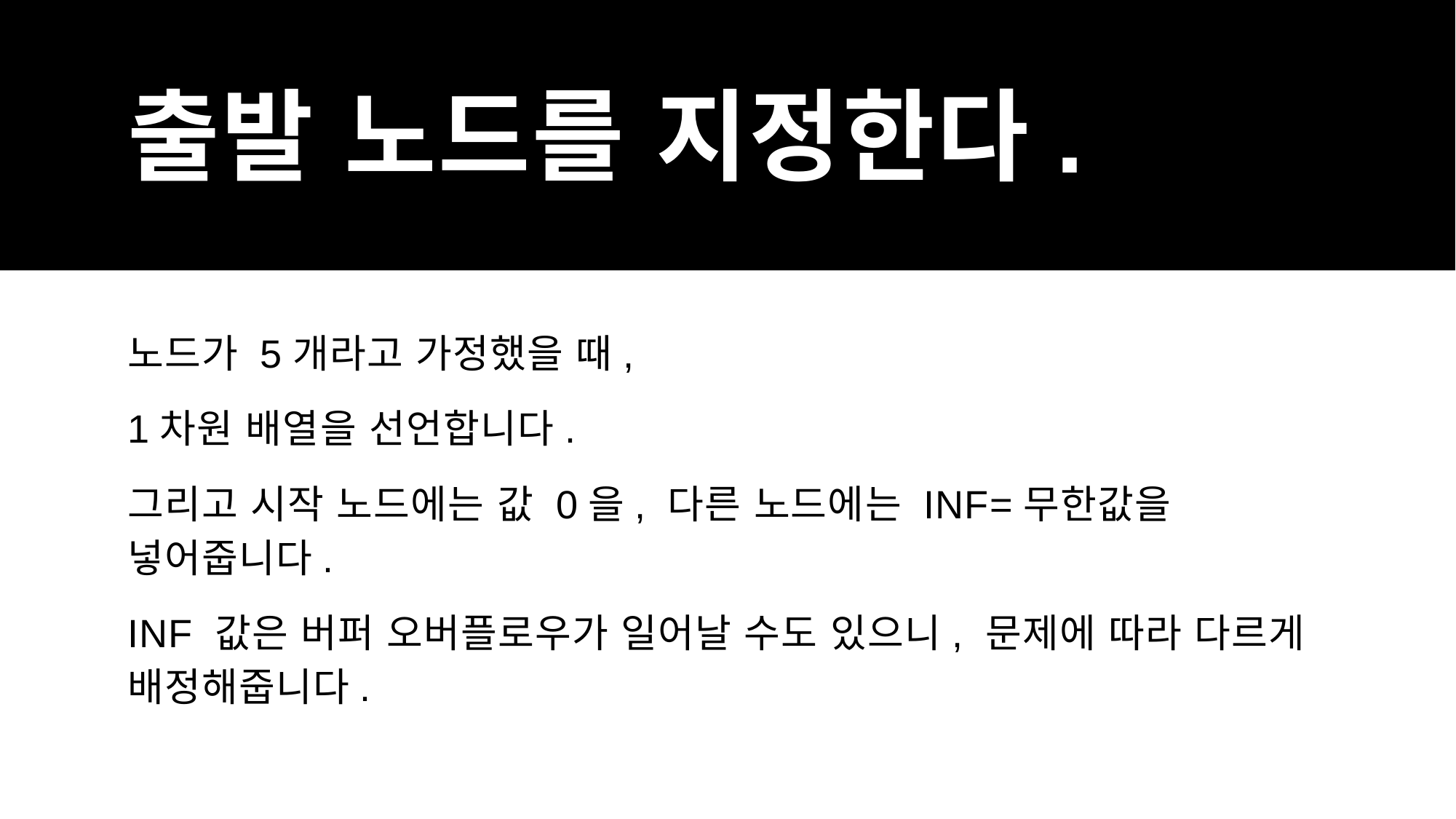

# 출발 노드를 지정한다.
노드가 5개라고 가정했을 때,
1차원 배열을 선언합니다.
그리고 시작 노드에는 값 0을, 다른 노드에는 INF=무한값을 넣어줍니다.
INF 값은 버퍼 오버플로우가 일어날 수도 있으니, 문제에 따라 다르게 배정해줍니다.